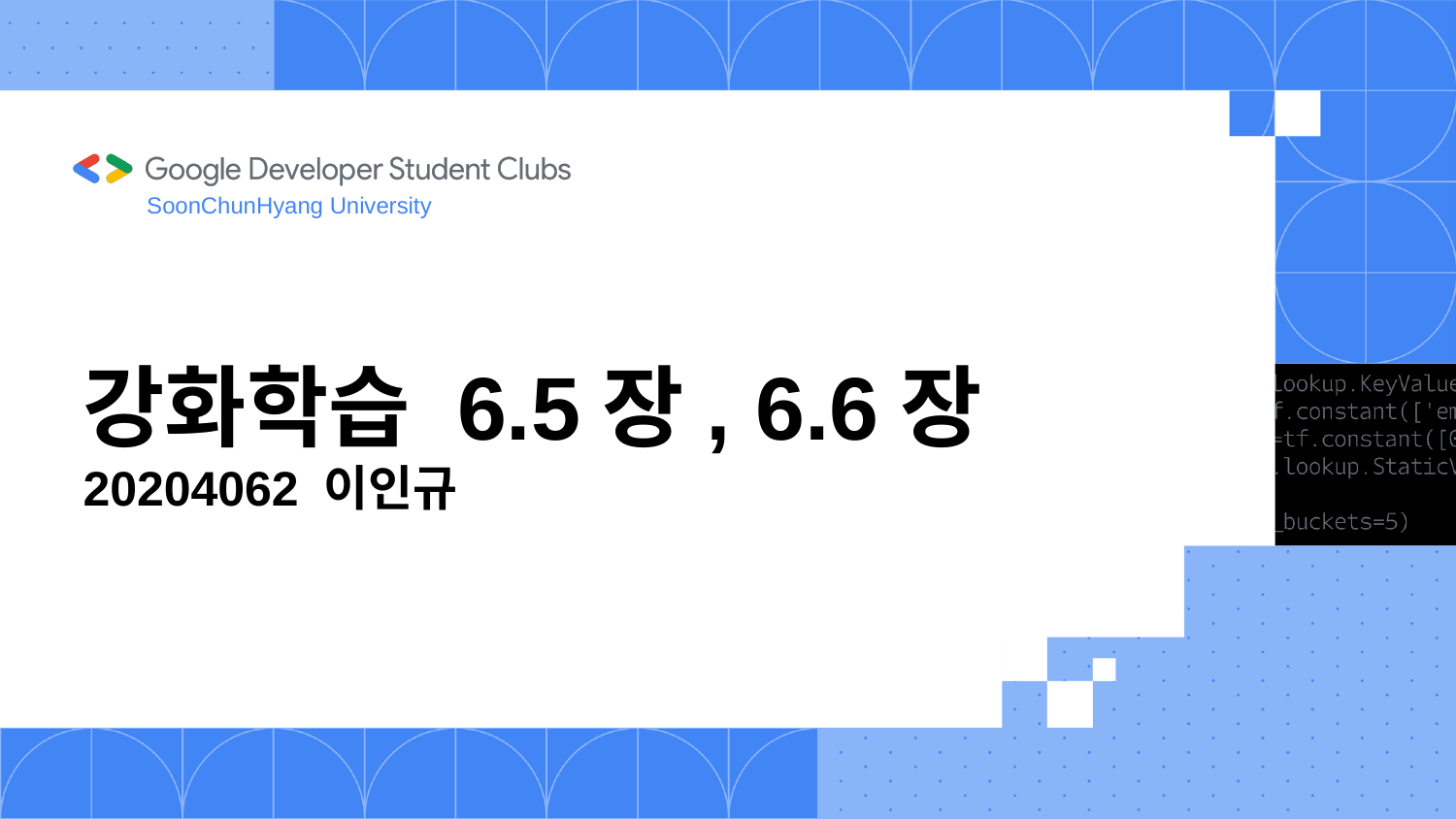

SoonChunHyang University
# 강화학습 6.5장, 6.6장 20204062 이인규